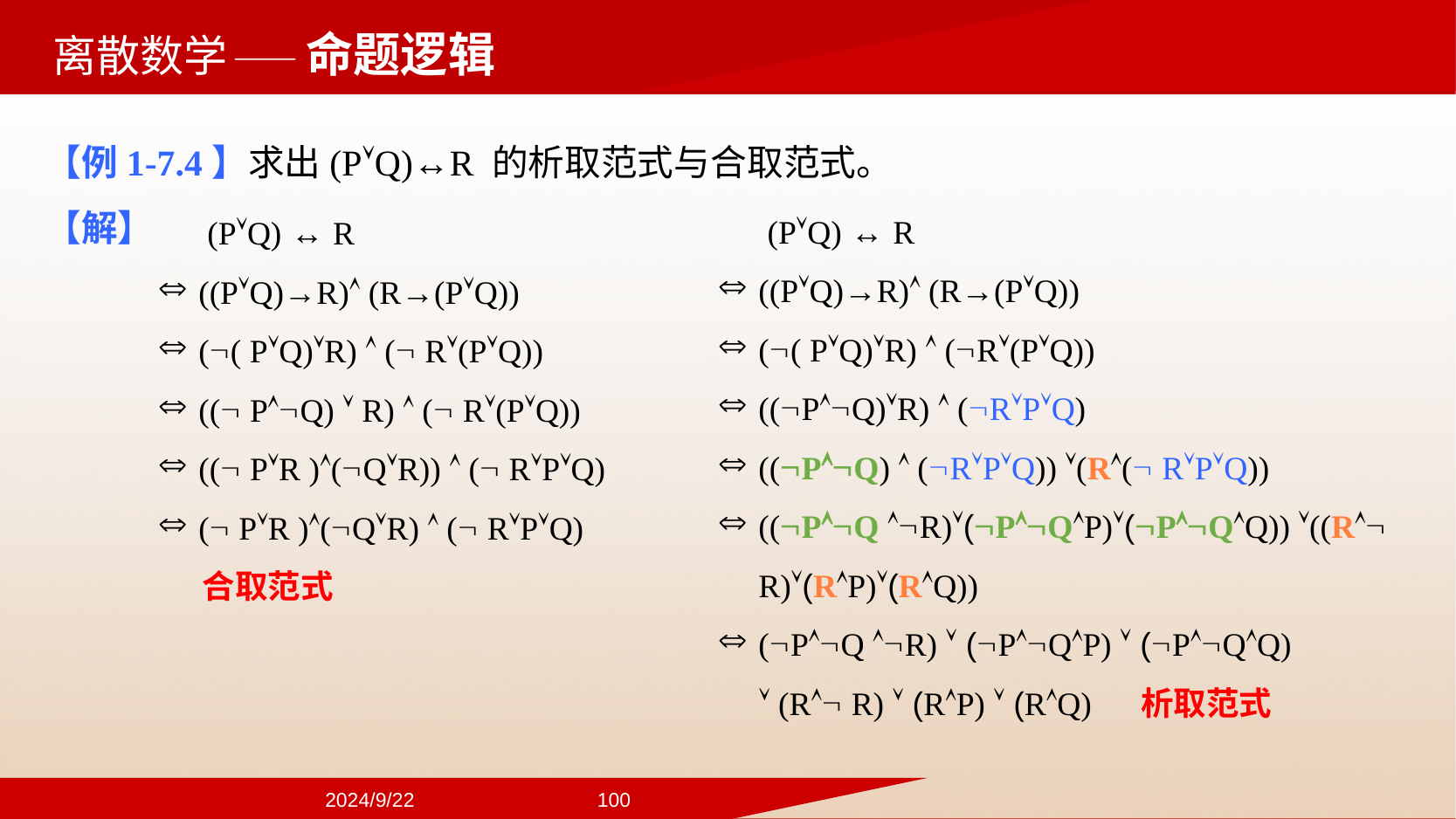

——命题逻辑
【例1-7.4】求出(P∨Q)↔R 的析取范式与合取范式。
【解】
      (P∨Q) ↔ R
((P∨Q)→R)∧ (R→(P∨Q))
(¬( P∨Q)∨R) ∧ (¬R∨(P∨Q))
((¬P∧¬Q)∨R) ∧ (¬R∨P∨Q)
((¬P∧¬Q) ∧ (¬R∨P∨Q)) ∨(R∧(¬ R∨P∨Q))
((¬P∧¬Q ∧¬R)∨(¬P∧¬Q∧P)∨(¬P∧¬Q∧Q)) ∨((R∧¬ R)∨(R∧P)∨(R∧Q))
(¬P∧¬Q ∧¬R) ∨ (¬P∧¬Q∧P) ∨ (¬P∧¬Q∧Q)
     ∨ (R∧¬ R) ∨ (R∧P) ∨ (R∧Q)     析取范式
      (P∨Q) ↔ R
((P∨Q)→R)∧ (R→(P∨Q))
(¬( P∨Q)∨R) ∧ (¬ R∨(P∨Q))
((¬ P∧¬Q) ∨ R) ∧ (¬ R∨(P∨Q))
((¬ P∨R )∧(¬Q∨R)) ∧ (¬ R∨P∨Q)
(¬ P∨R )∧(¬Q∨R) ∧ (¬ R∨P∨Q)
     合取范式

2024/9/22
100